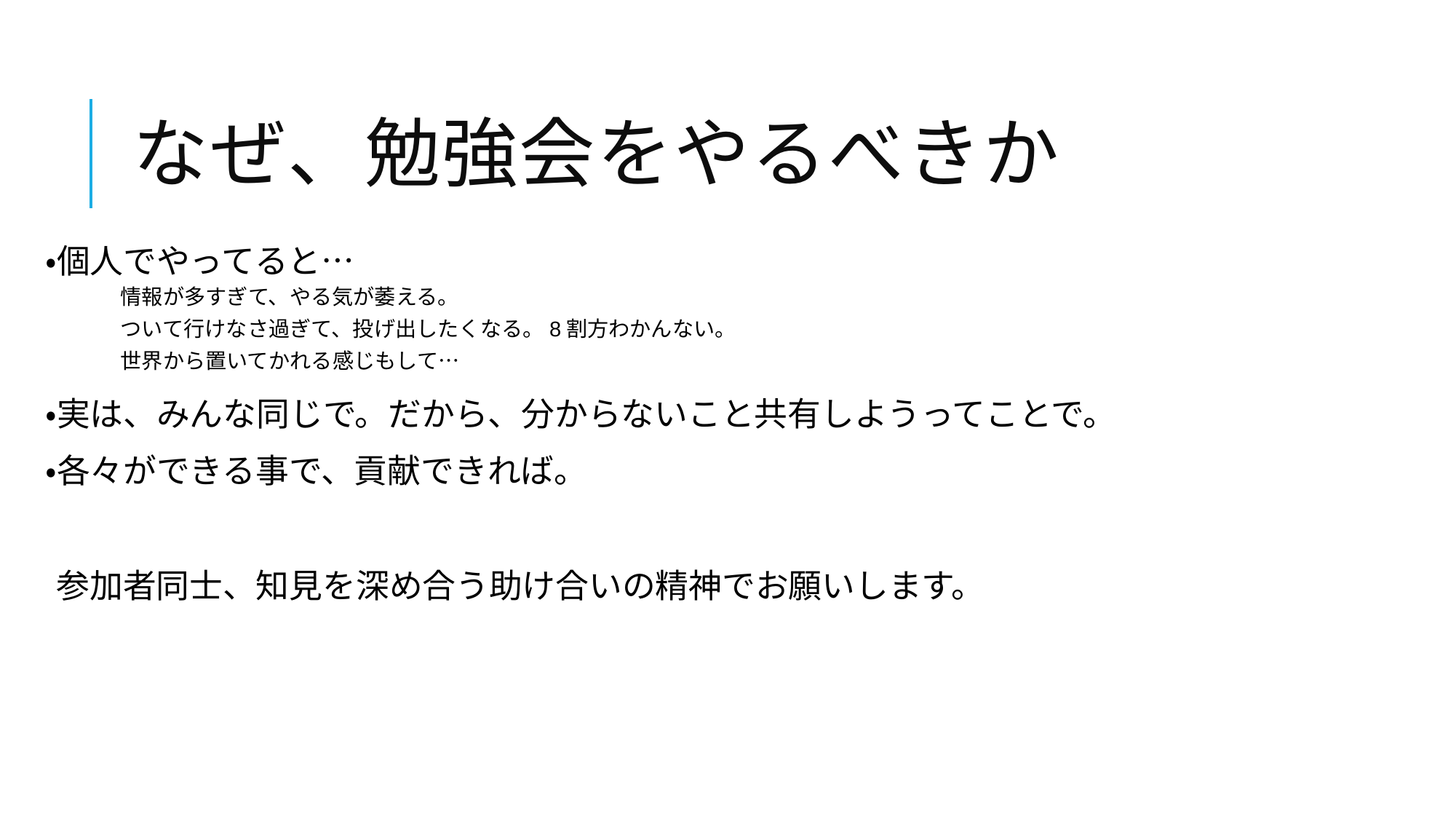

# なぜ、勉強会をやるべきか
・個人でやってると…
情報が多すぎて、やる気が萎える。
ついて行けなさ過ぎて、投げ出したくなる。8割方わかんない。
世界から置いてかれる感じもして…
・実は、みんな同じで。だから、分からないこと共有しようってことで。
・各々ができる事で、貢献できれば。

参加者同士、知見を深め合う助け合いの精神でお願いします。